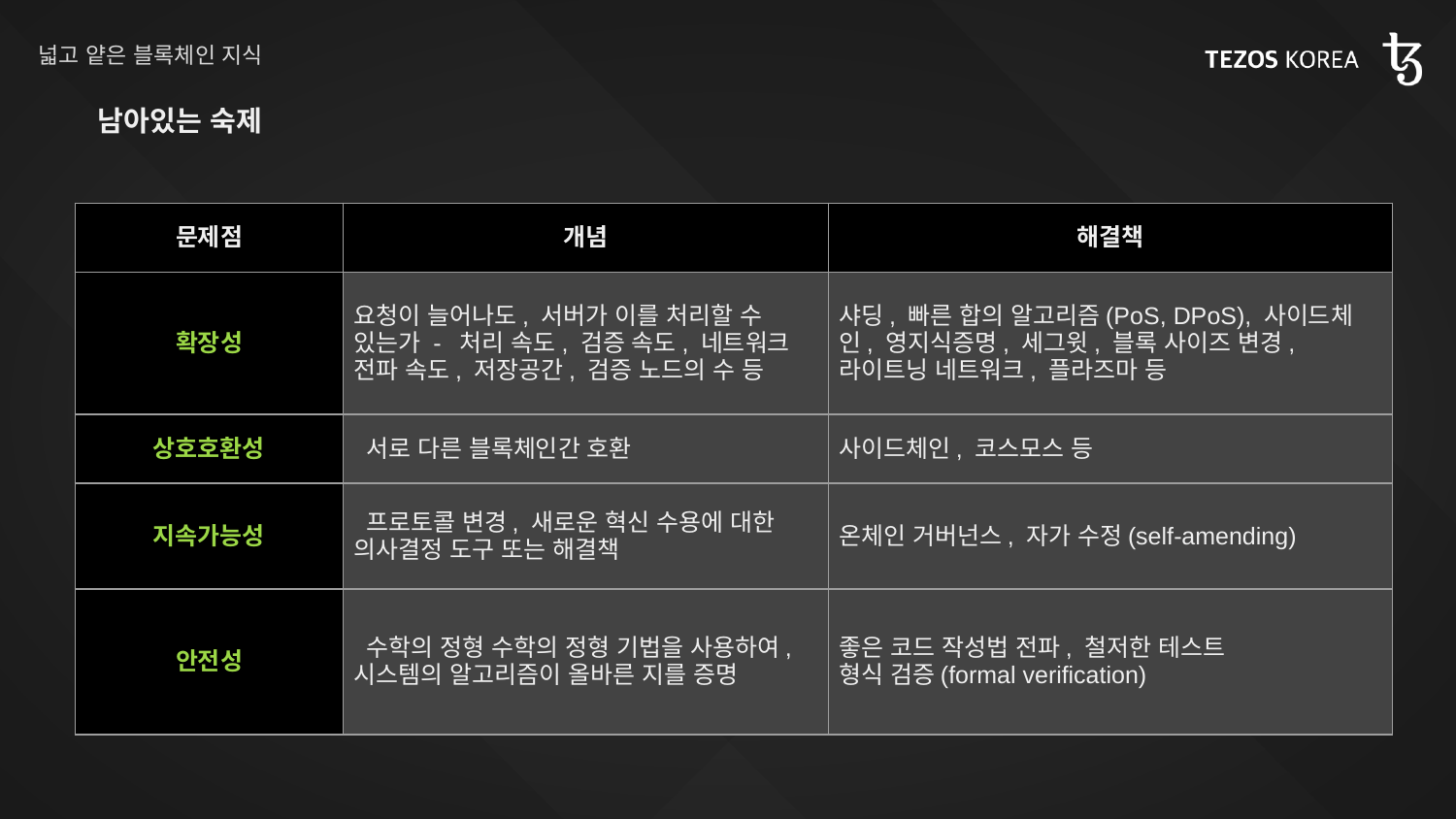

# 넓고 얕은 블록체인 지식
남아있는 숙제
| 문제점 | 개념 | 해결책 |
| --- | --- | --- |
| 확장성 | 요청이 늘어나도, 서버가 이를 처리할 수 있는가 - 처리 속도, 검증 속도, 네트워크 전파 속도, 저장공간, 검증 노드의 수 등 | 샤딩, 빠른 합의 알고리즘(PoS, DPoS), 사이드체인, 영지식증명, 세그윗, 블록 사이즈 변경, 라이트닝 네트워크, 플라즈마 등 |
| 상호호환성 | 서로 다른 블록체인간 호환 | 사이드체인, 코스모스 등 |
| 지속가능성 | 프로토콜 변경, 새로운 혁신 수용에 대한 의사결정 도구 또는 해결책 | 온체인 거버넌스, 자가 수정(self-amending) |
| 안전성 | 수학의 정형 수학의 정형 기법을 사용하여, 시스템의 알고리즘이 올바른 지를 증명 | 좋은 코드 작성법 전파, 철저한 테스트 형식 검증(formal verification) |